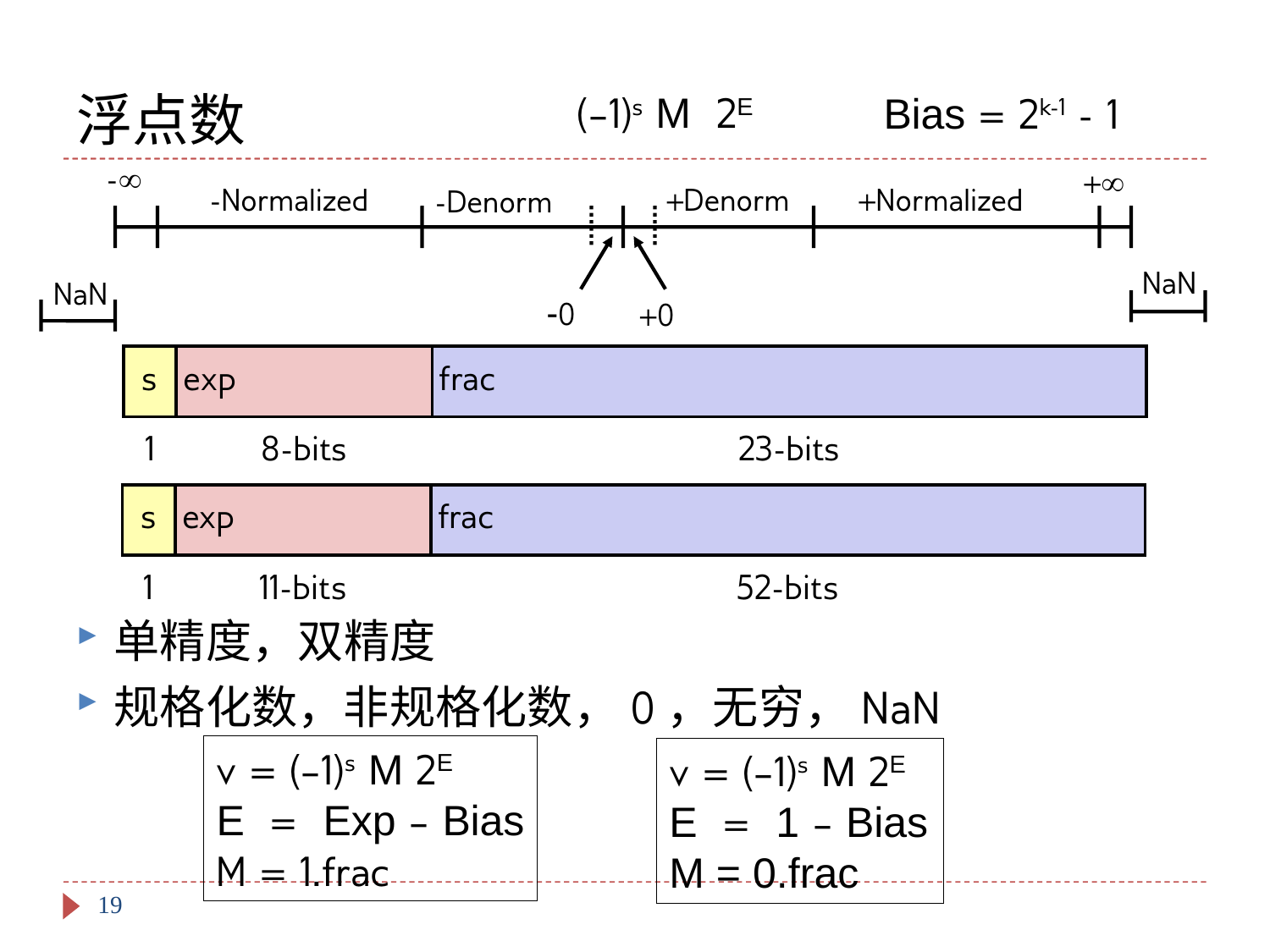

# 浮点数
(–1)s M  2E
Bias = 2k-1 - 1
−∞
+∞
−Normalized
+Denorm
+Normalized
−Denorm

NaN
NaN
−0
+0

| s | exp | frac |
| --- | --- | --- |
| 1 | 8-bits | 23-bits |
| s | exp | frac |
| --- | --- | --- |
| 1 | 11-bits | 52-bits |
单精度，双精度
规格化数，非规格化数，0，无穷，NaN
v = (–1)s M 2E
E  =  Exp – Bias
M = 1.frac
v = (–1)s M 2E
E  =  1 – Bias
M = 0.frac
19